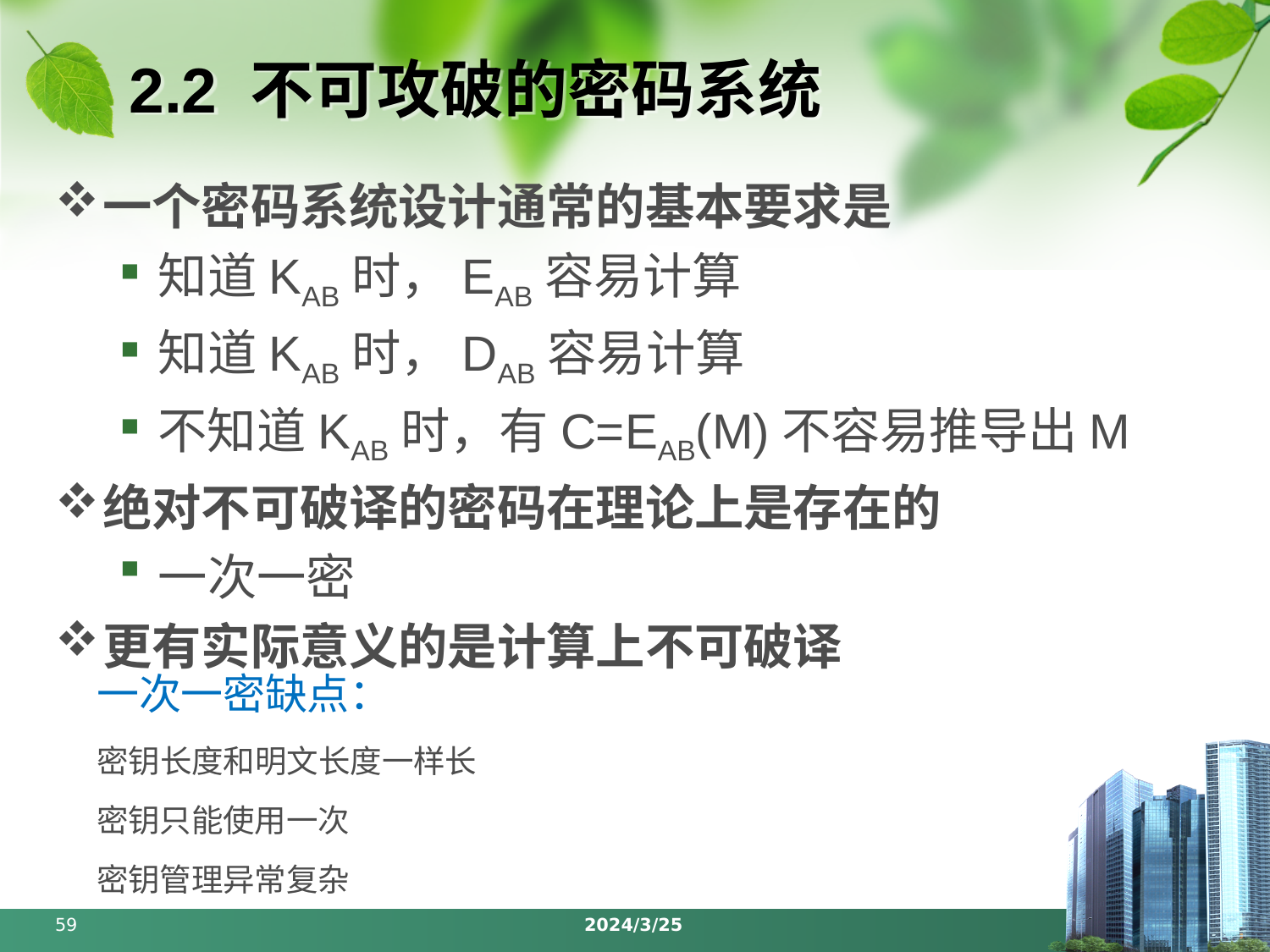

# 2.2 不可攻破的密码系统
一个密码系统设计通常的基本要求是
知道KAB时，EAB容易计算
知道KAB时，DAB容易计算
不知道KAB时，有C=EAB(M)不容易推导出M
绝对不可破译的密码在理论上是存在的
一次一密
更有实际意义的是计算上不可破译
一次一密缺点：
密钥⻓度和明⽂⻓度⼀样⻓密钥只能使⽤⼀次
密钥管理异常复杂
59
2024/3/25